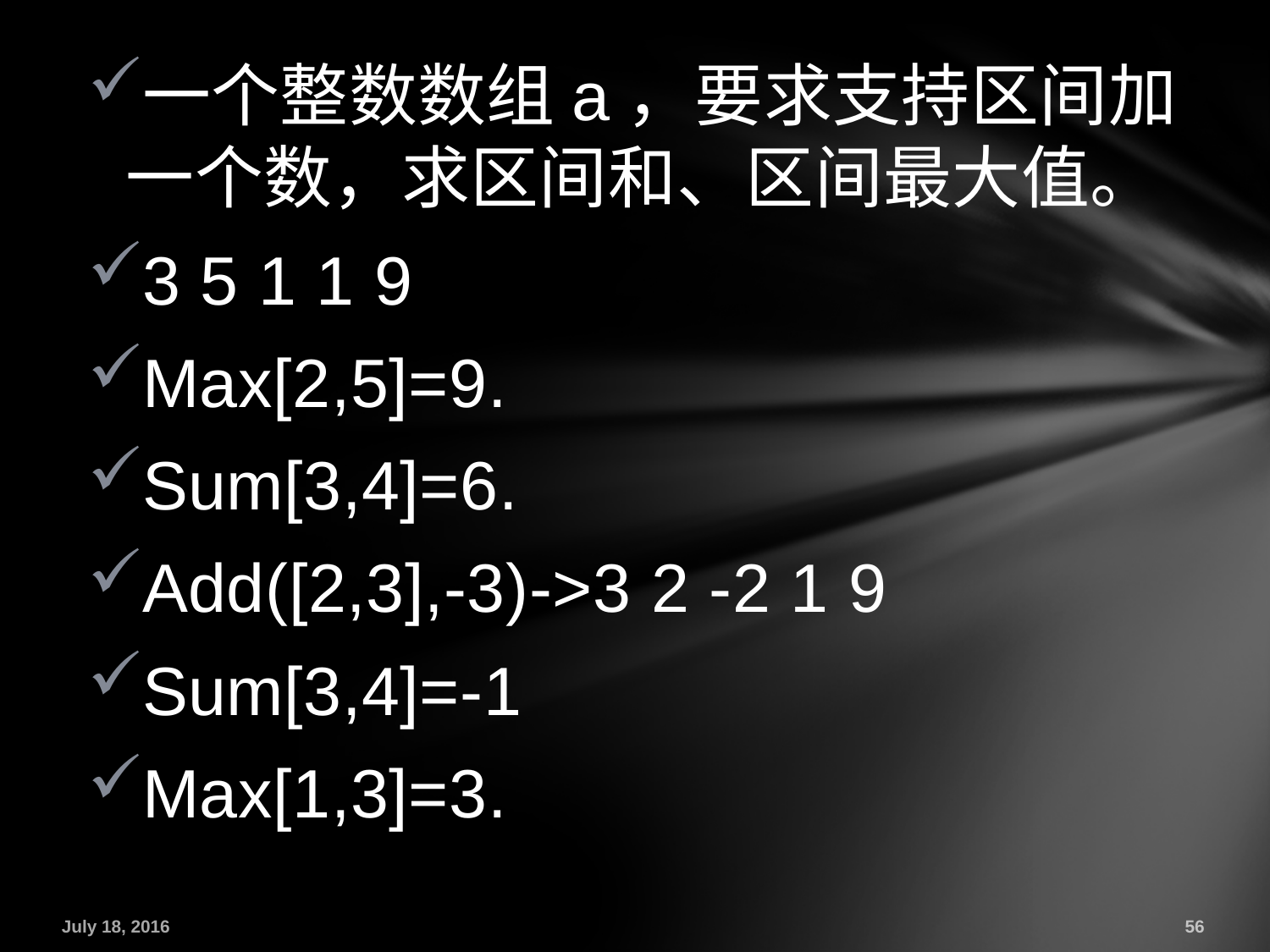

一个整数数组a，要求支持区间加一个数，求区间和、区间最大值。
3 5 1 1 9
Max[2,5]=9.
Sum[3,4]=6.
Add([2,3],-3)->3 2 -2 1 9
Sum[3,4]=-1
Max[1,3]=3.
July 18, 2016

56